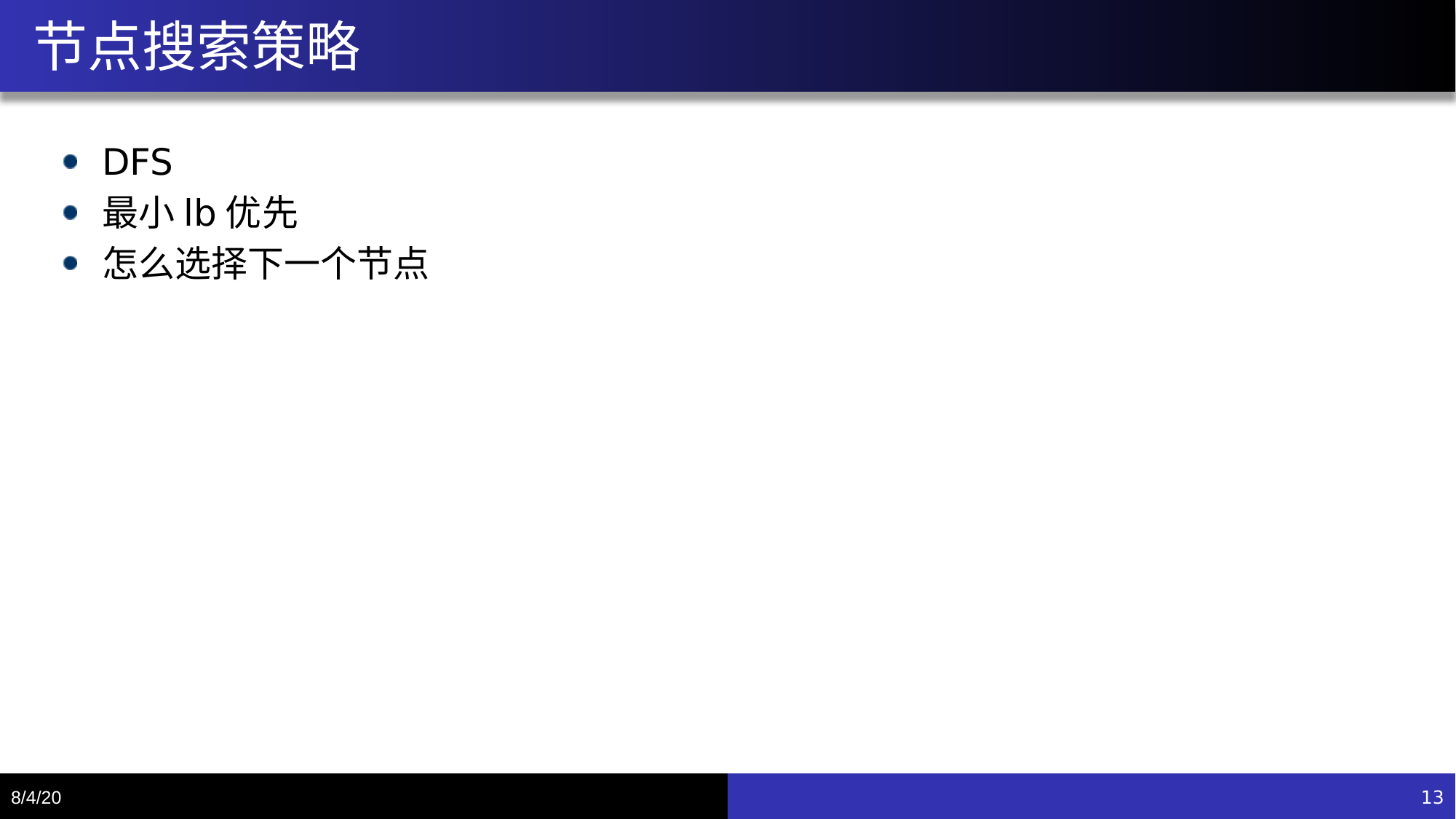

# 节点搜索策略
DFS
最小lb优先
怎么选择下一个节点
8/4/20

13